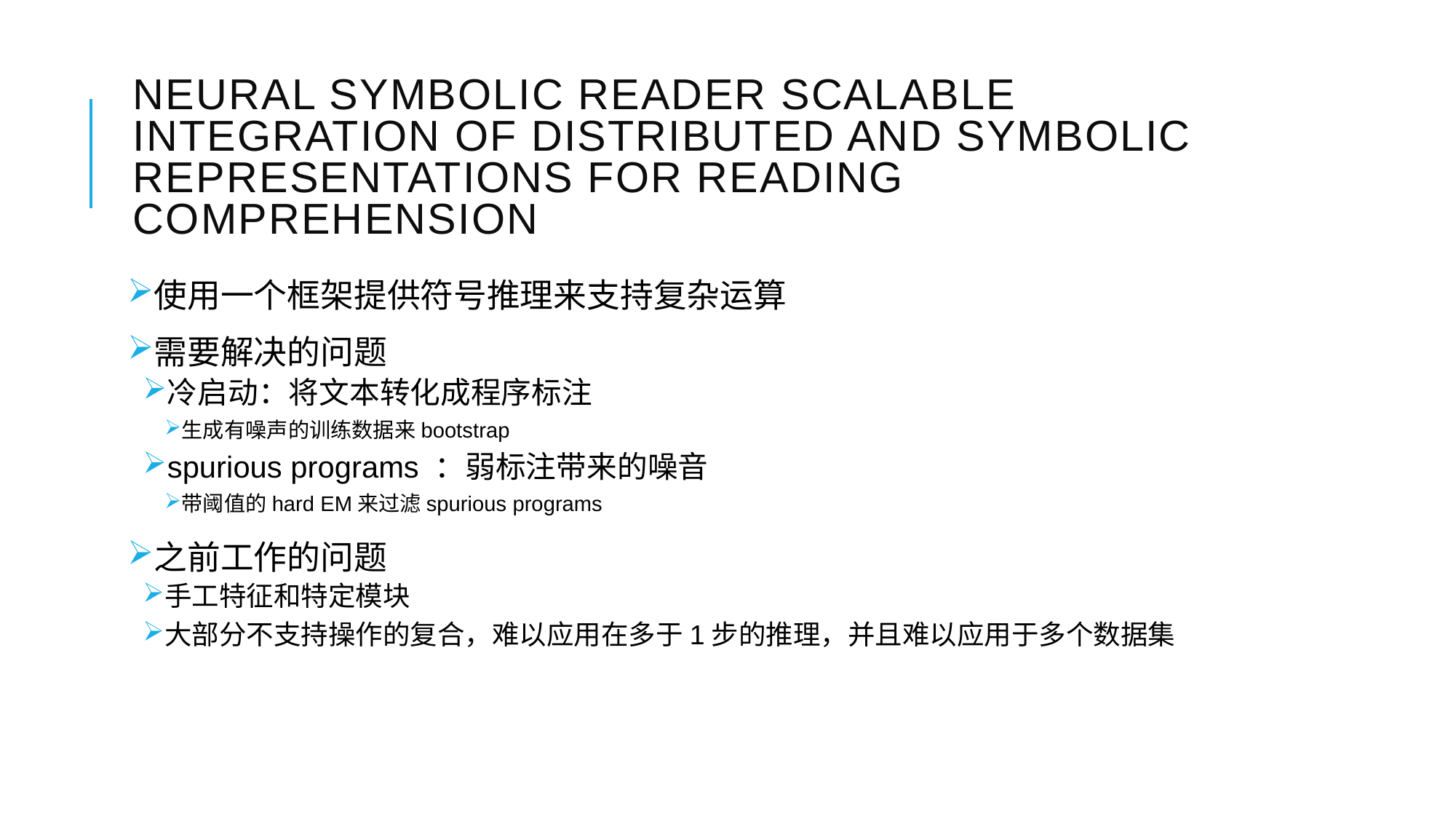

# Neural Symbolic Reader Scalable Integration of Distributed and Symbolic Representations for Reading Comprehension
使用一个框架提供符号推理来支持复杂运算
需要解决的问题
冷启动：将文本转化成程序标注
生成有噪声的训练数据来bootstrap
spurious programs ：弱标注带来的噪音
带阈值的hard EM来过滤spurious programs
之前工作的问题
手工特征和特定模块
大部分不支持操作的复合，难以应用在多于1步的推理，并且难以应用于多个数据集